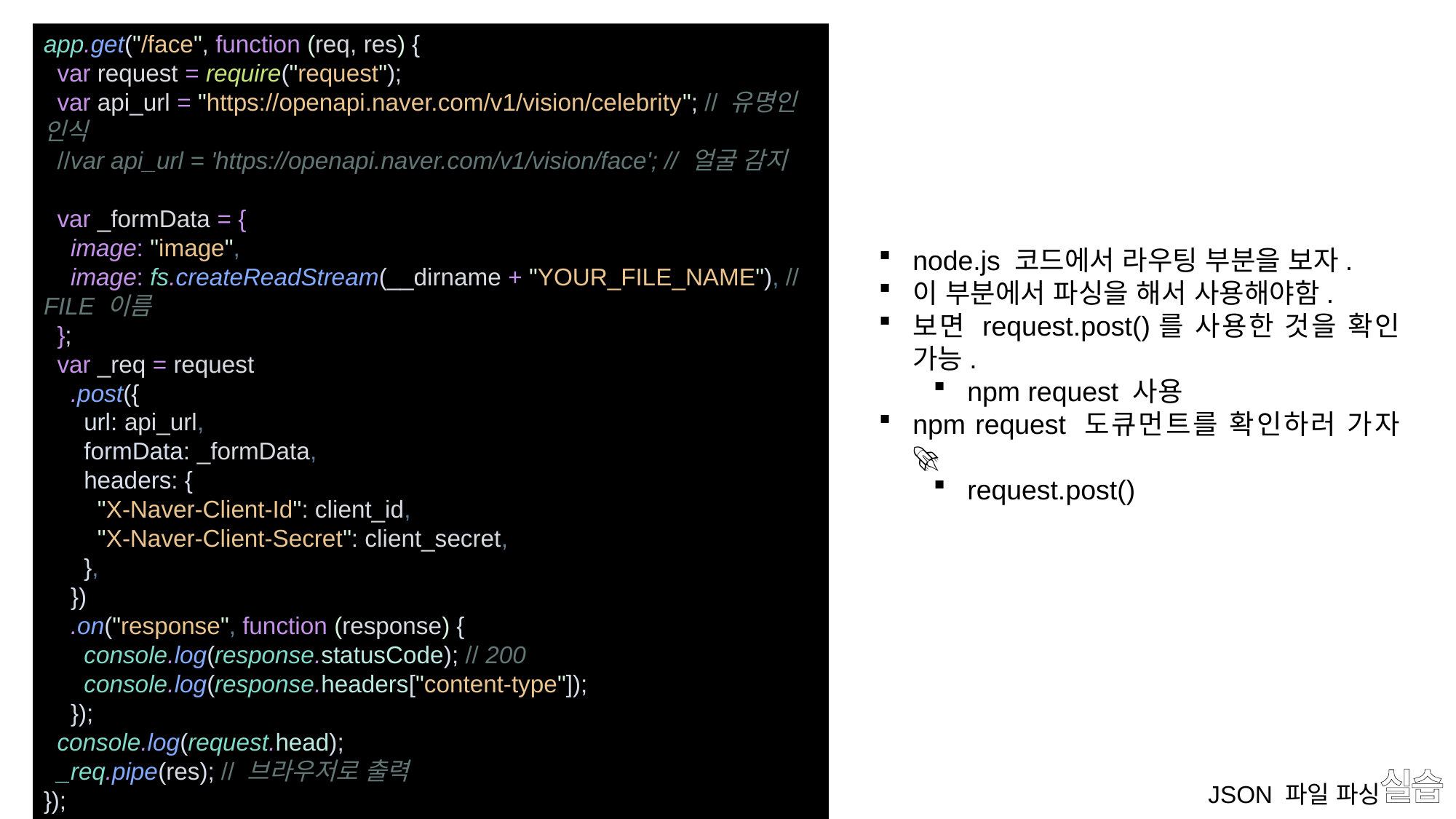

app.get("/face", function (req, res) {
  var request = require("request");
  var api_url = "https://openapi.naver.com/v1/vision/celebrity"; // 유명인 인식
  //var api_url = 'https://openapi.naver.com/v1/vision/face'; // 얼굴 감지
  var _formData = {
    image: "image",
    image: fs.createReadStream(__dirname + "YOUR_FILE_NAME"), // FILE 이름
  };
  var _req = request
    .post({
      url: api_url,
      formData: _formData,
      headers: {
        "X-Naver-Client-Id": client_id,
        "X-Naver-Client-Secret": client_secret,
      },
    })
    .on("response", function (response) {
      console.log(response.statusCode); // 200
      console.log(response.headers["content-type"]);
    });
  console.log(request.head);
  _req.pipe(res); // 브라우저로 출력
});
node.js 코드에서 라우팅 부분을 보자.
이 부분에서 파싱을 해서 사용해야함.
보면 request.post()를 사용한 것을 확인 가능.
npm request 사용
npm request 도큐먼트를 확인하러 가자 🚀
request.post()
# 실습
JSON 파일 파싱